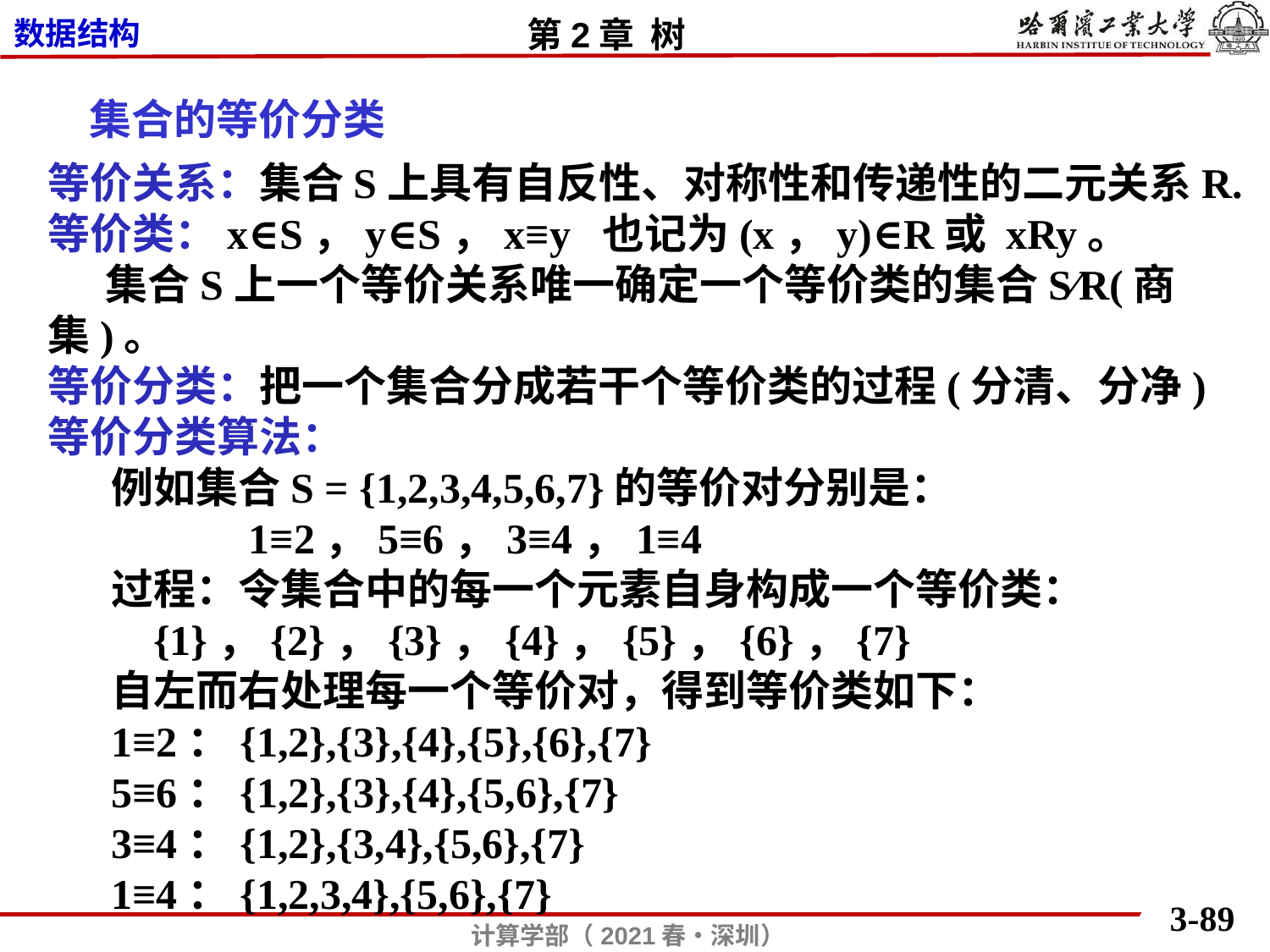

集合的等价分类
等价关系：集合S上具有自反性、对称性和传递性的二元关系R.
等价类：x∈S，y∈S，x≡y  也记为(x，y)∈R或 xRy。
     集合S上一个等价关系唯一确定一个等价类的集合S∕R(商集)。
等价分类：把一个集合分成若干个等价类的过程(分清、分净)
等价分类算法：
例如集合S = {1,2,3,4,5,6,7}的等价对分别是：
             1≡2，5≡6，3≡4，1≡4
过程：令集合中的每一个元素自身构成一个等价类：
    {1}，{2}，{3}，{4}，{5}，{6}，{7}
自左而右处理每一个等价对，得到等价类如下：
1≡2：{1,2},{3},{4},{5},{6},{7}
5≡6：{1,2},{3},{4},{5,6},{7}
3≡4：{1,2},{3,4},{5,6},{7}
1≡4：{1,2,3,4},{5,6},{7}